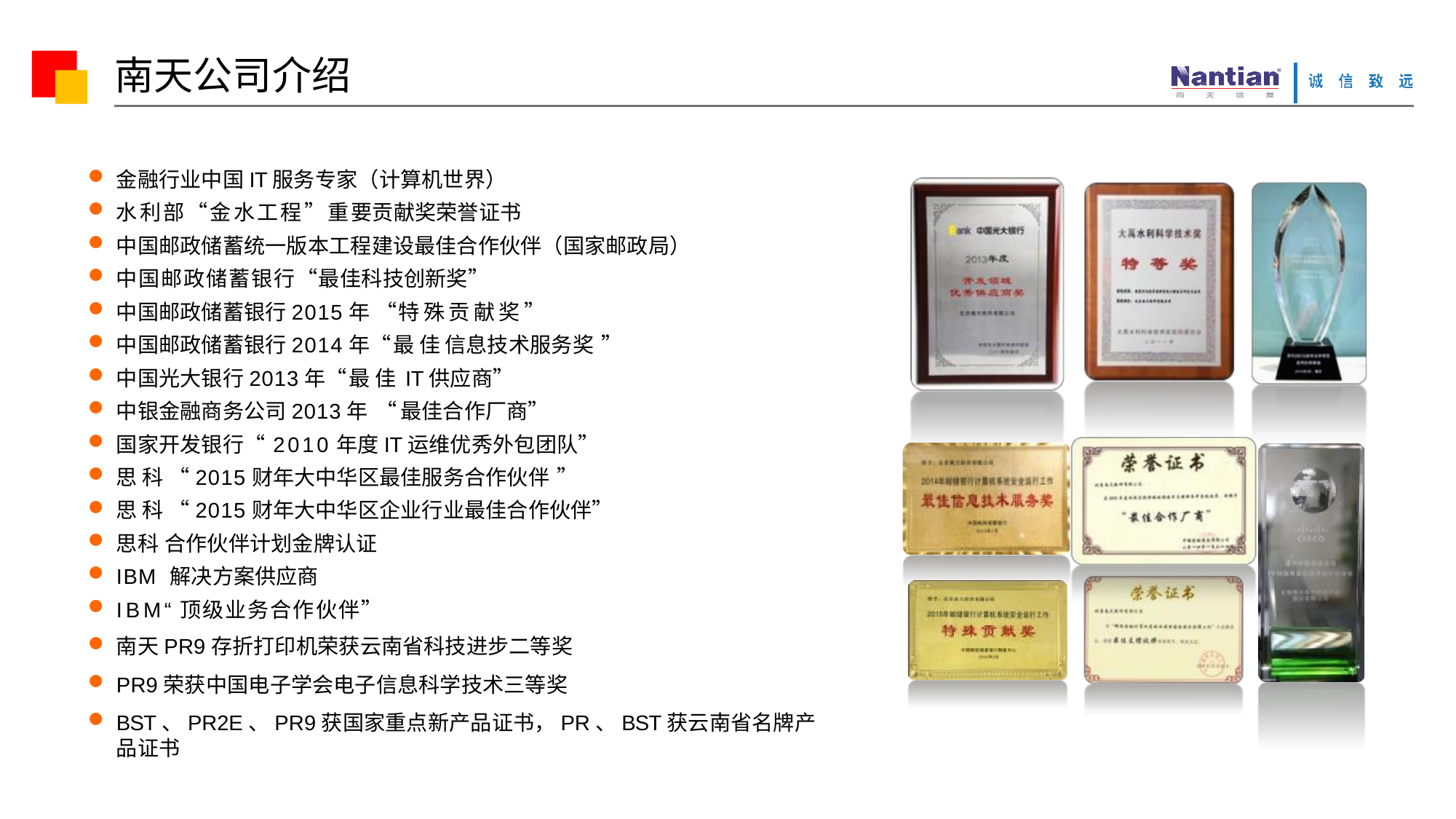

# 南天公司介绍

金融行业中国IT服务专家（计算机世界）
水利部“金水工程”重要贡献奖荣誉证书
中国邮政储蓄统一版本工程建设最佳合作伙伴（国家邮政局）
中国邮政储蓄银行“最佳科技创新奖”
中国邮政储蓄银行2015年 “特殊贡献奖”
中国邮政储蓄银行2014年“最佳信息技术服务奖”
中国光大银行2013年“最佳IT供应商”
中银金融商务公司2013年“最佳合作厂商”
国家开发银行“2010年度IT运维优秀外包团队”
思科“2015财年大中华区最佳服务合作伙伴”
思科“2015财年大中华区企业行业最佳合作伙伴”
思科 合作伙伴计划金牌认证
IBM 解决方案供应商
IBM“顶级业务合作伙伴”
南天PR9存折打印机荣获云南省科技进步二等奖
PR9荣获中国电子学会电子信息科学技术三等奖
BST、PR2E、PR9获国家重点新产品证书，PR、BST获云南省名牌产品证书